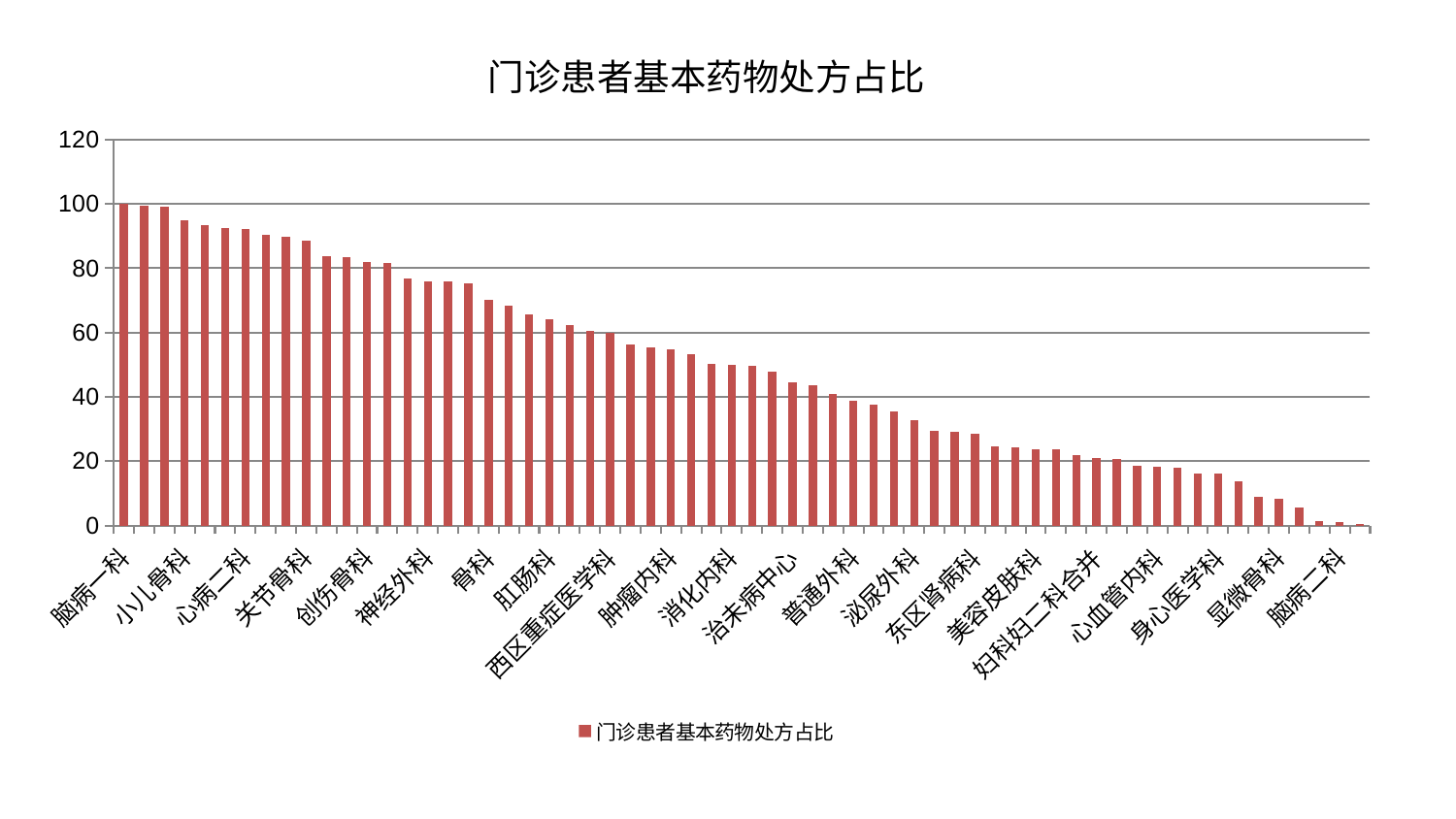

### Chart: 门诊患者基本药物处方占比

| Category | 门诊患者基本药物处方占比 |
|---|---|
| 脑病一科 | 100.0 |
| 肾脏内科 | 99.59430255217273 |
| 脾胃科消化科合并 | 99.1108913972121 |
| 小儿骨科 | 94.77704151199778 |
| 妇二科 | 93.54688032774514 |
| 眼科 | 92.61557979596978 |
| 心病二科 | 92.25888414767518 |
| 儿科 | 90.45928637601297 |
| 耳鼻喉科 | 89.87069170356669 |
| 关节骨科 | 88.49261111576445 |
| 胸外科 | 83.80318478225614 |
| 小儿推拿科 | 83.31407656876522 |
| 创伤骨科 | 81.95426872834466 |
| 重症医学科 | 81.73844525146272 |
| 男科 | 76.74588493970822 |
| 神经外科 | 76.04305148578649 |
| 肝病科 | 75.91689311302834 |
| 内分泌科 | 75.34415261234888 |
| 骨科 | 70.0649752717667 |
| 东区重症医学科 | 68.22541007081803 |
| 中医经典科 | 65.6260178537422 |
| 肛肠科 | 64.25170987093261 |
| 风湿病科 | 62.20349054947385 |
| 呼吸内科 | 60.52181151221853 |
| 西区重症医学科 | 60.02137952366883 |
| 脊柱骨科 | 56.25159066910375 |
| 心病四科 | 55.54202306941481 |
| 肿瘤内科 | 54.934886748309225 |
| 老年医学科 | 53.22314541783194 |
| 康复科 | 50.2915572321569 |
| 消化内科 | 49.975156961102 |
| 针灸科 | 49.60258279668073 |
| 肝胆外科 | 47.70708914915186 |
| 治未病中心 | 44.65074678748515 |
| 推拿科 | 43.56668696481291 |
| 运动损伤骨科 | 40.78720294491393 |
| 普通外科 | 38.854395023572856 |
| 肾病科 | 37.671142455575364 |
| 微创骨科 | 35.45720649231726 |
| 泌尿外科 | 32.8924586921909 |
| 口腔科 | 29.349266237483018 |
| 综合内科 | 29.27529170848727 |
| 东区肾病科 | 28.62438927230007 |
| 血液科 | 24.6511261818912 |
| 乳腺甲状腺外科 | 24.414268162575983 |
| 美容皮肤科 | 23.763126402114413 |
| 产科 | 23.681749915916075 |
| 心病一科 | 21.777990424244706 |
| 妇科妇二科合并 | 20.934251902683798 |
| 脑病三科 | 20.57923089472207 |
| 神经内科 | 18.684841330942756 |
| 心血管内科 | 18.146645791159454 |
| 周围血管科 | 18.024447804505993 |
| 脾胃病科 | 16.232965735042274 |
| 身心医学科 | 16.107409009453328 |
| 中医外治中心 | 13.66614478388422 |
| 妇科 | 8.814889675404354 |
| 显微骨科 | 8.37633497788272 |
| 皮肤科 | 5.644965505268523 |
| 心病三科 | 1.2907258041545533 |
| 脑病二科 | 0.9257341076474659 |
| 医院 | 0.32678573692808305 |
59